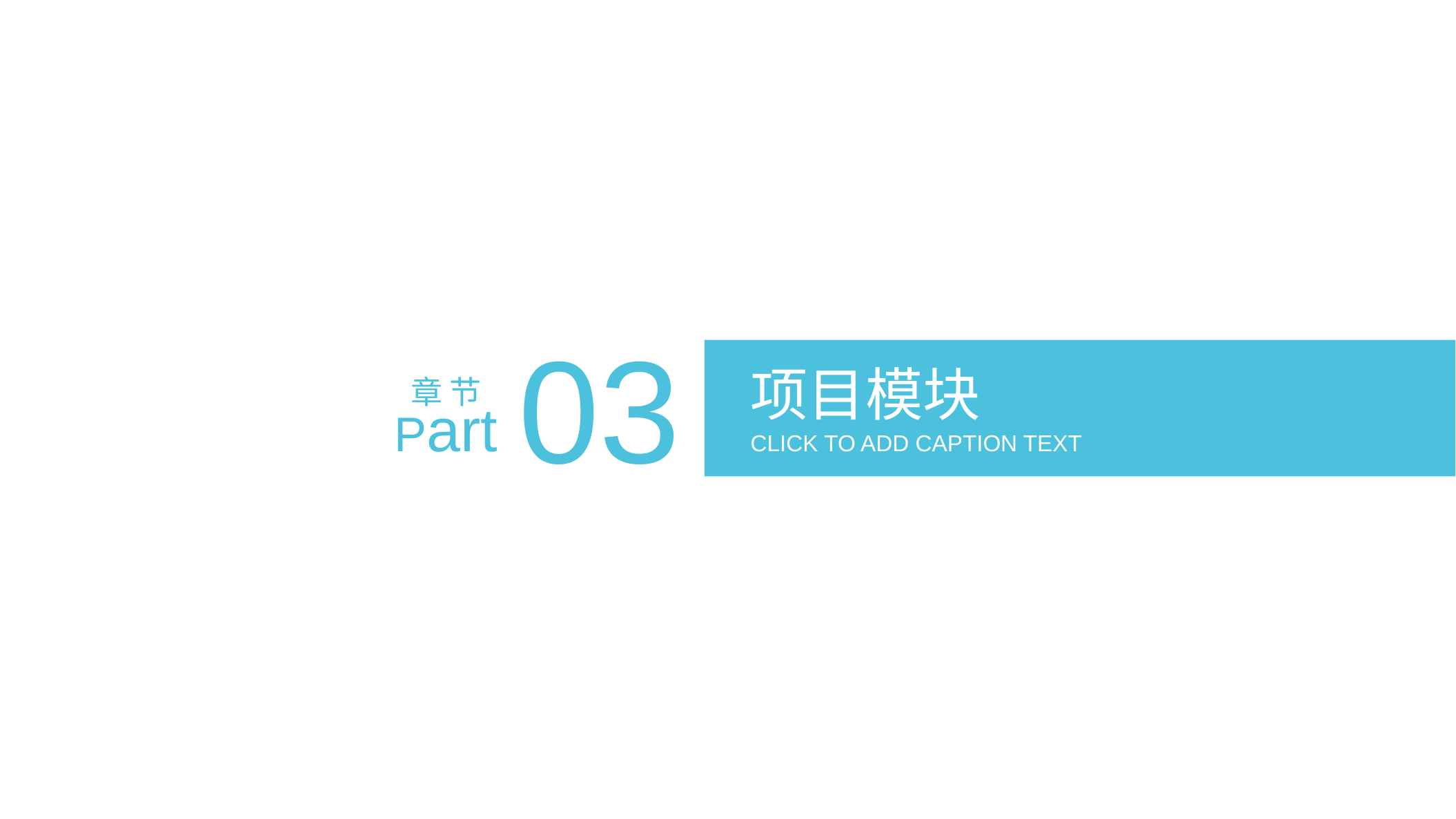

03

项目模块
章 节
Part
CLICK TO ADD CAPTION TEXT